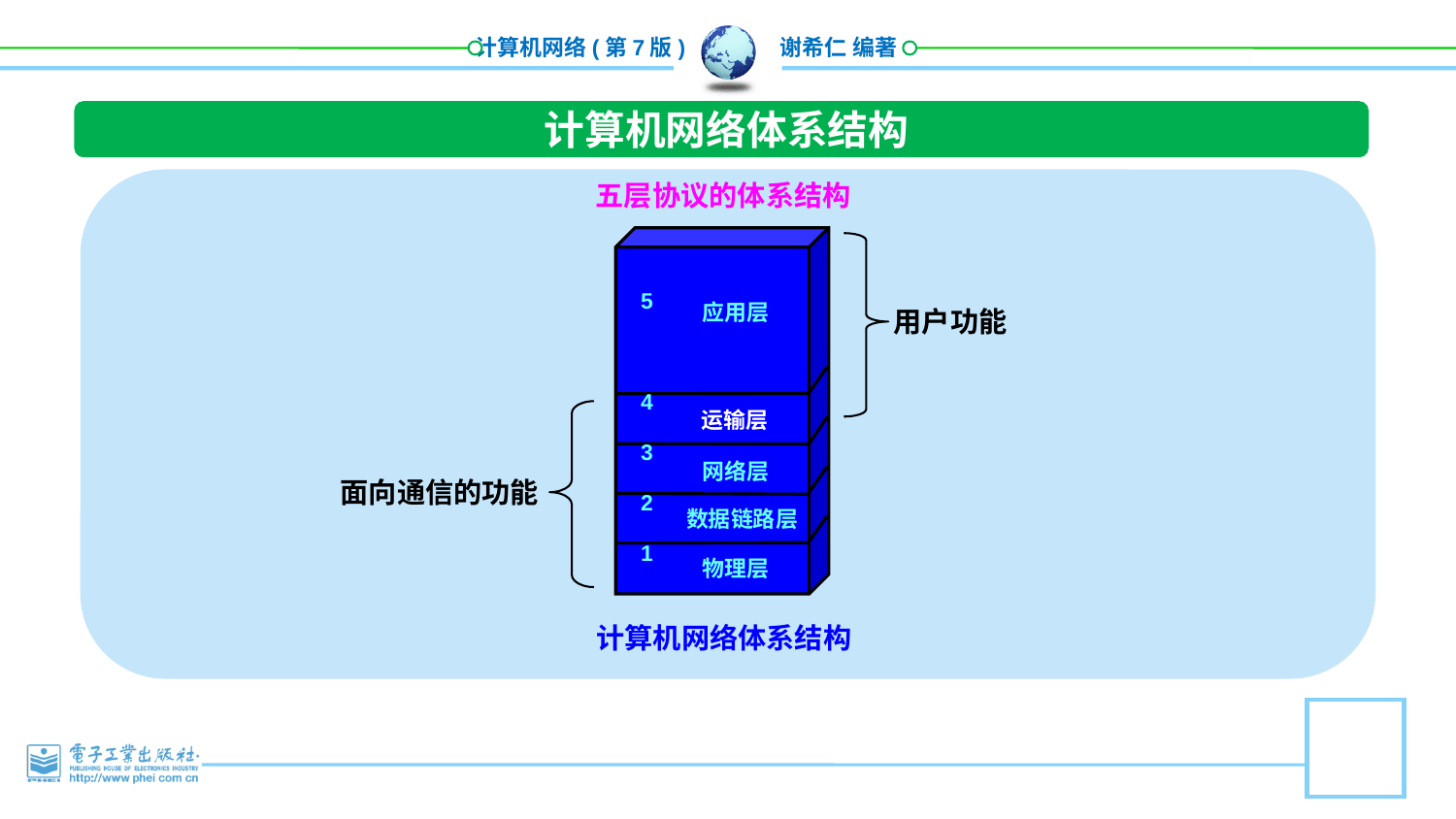

计算机网络体系结构

五层协议的体系结构

5

4
3
2
1

应用层
用户功能

运输层

网络层

面向通信的功能
数据链路层

物理层
计算机网络体系结构